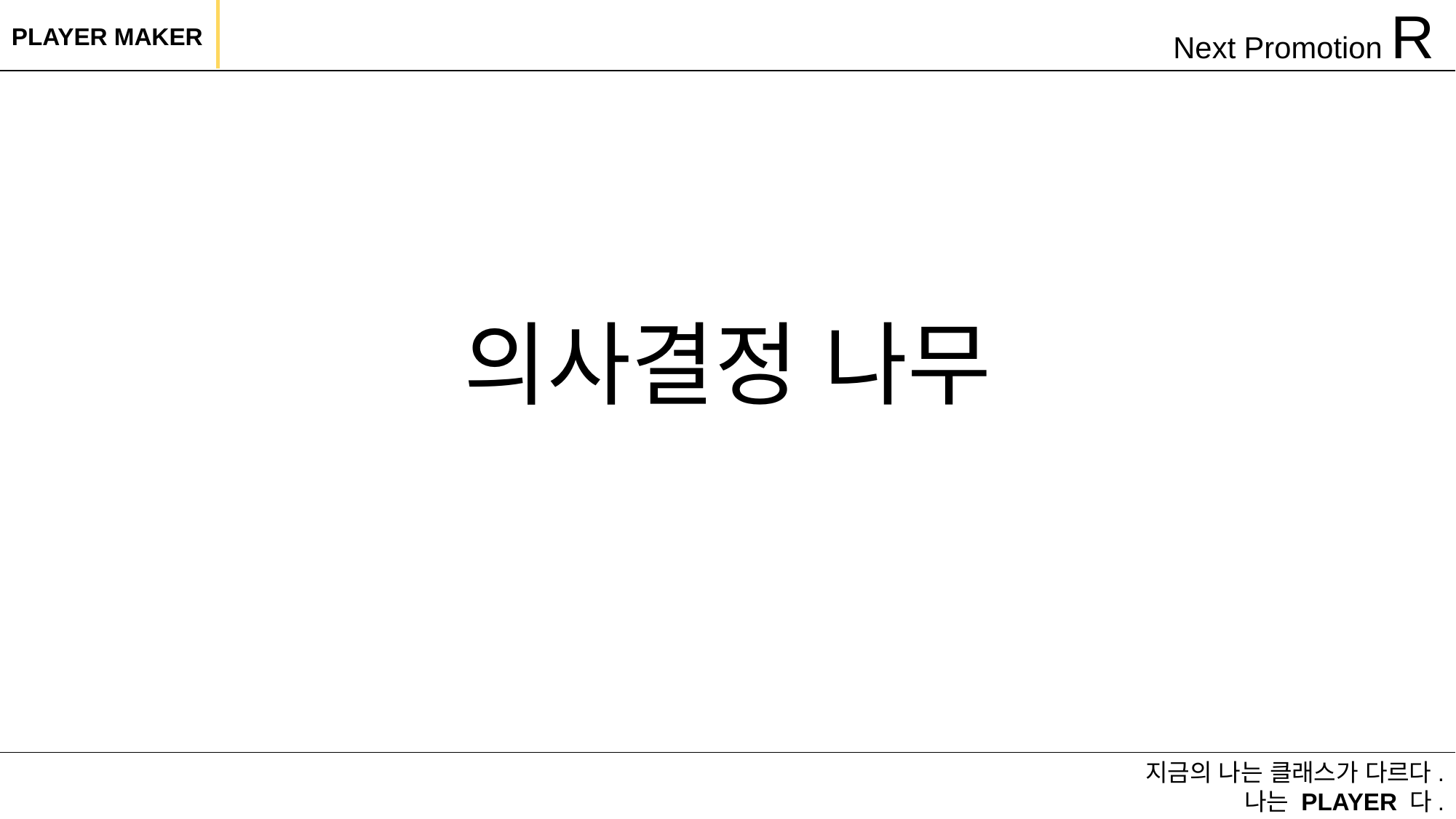

Next Promotion R
PLAYER MAKER
의사결정 나무
지금의 나는 클래스가 다르다.
나는 PLAYER 다.